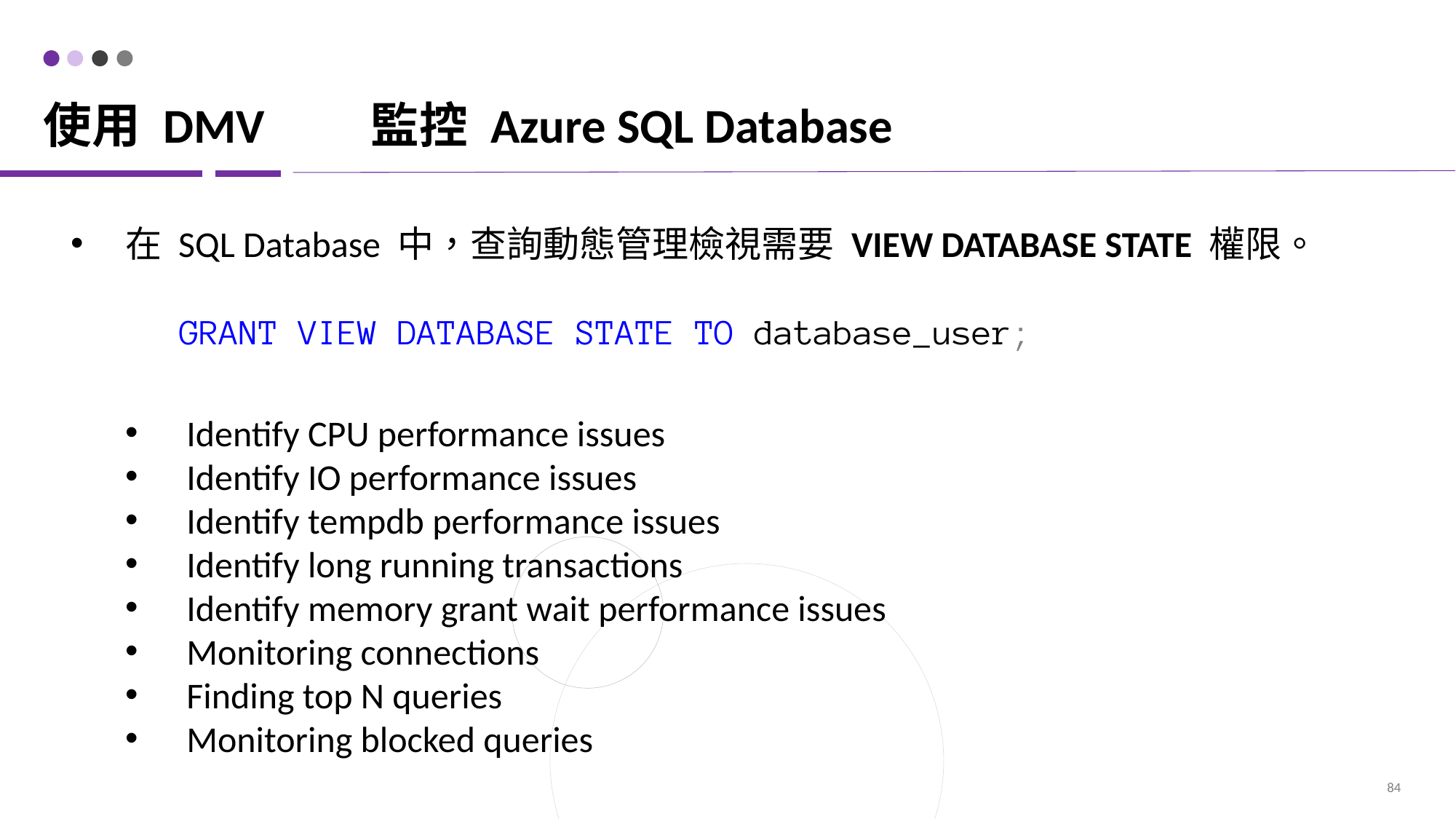

# 使用 DMV	監控 Azure SQL Database
在 SQL Database 中，查詢動態管理檢視需要 VIEW DATABASE STATE 權限。
	GRANT VIEW DATABASE STATE TO database_user;

Identify CPU performance issues
Identify IO performance issues
Identify tempdb performance issues
Identify long running transactions
Identify memory grant wait performance issues
Monitoring connections
Finding top N queries
Monitoring blocked queries

84